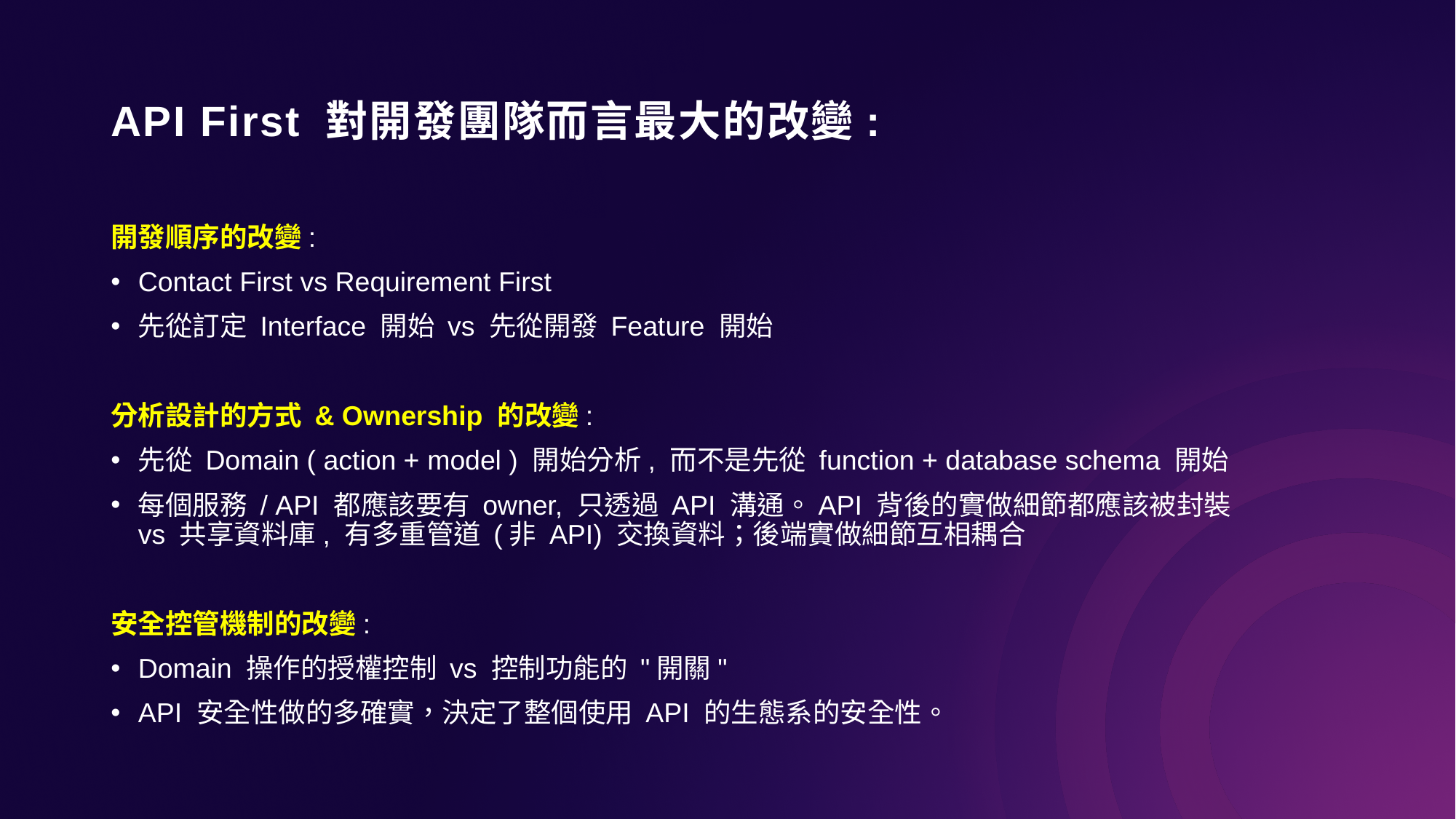

# API First 對開發團隊而言最大的改變:
開發順序的改變:
Contact First vs Requirement First
先從訂定 Interface 開始 vs 先從開發 Feature 開始

分析設計的方式 & Ownership 的改變:
先從 Domain ( action + model ) 開始分析, 而不是先從 function + database schema 開始
每個服務 / API 都應該要有 owner, 只透過 API 溝通。API 背後的實做細節都應該被封裝
vs 共享資料庫, 有多重管道 (非 API) 交換資料；後端實做細節互相耦合

安全控管機制的改變:
Domain 操作的授權控制 vs 控制功能的 "開關"
API 安全性做的多確實，決定了整個使用 API 的生態系的安全性。